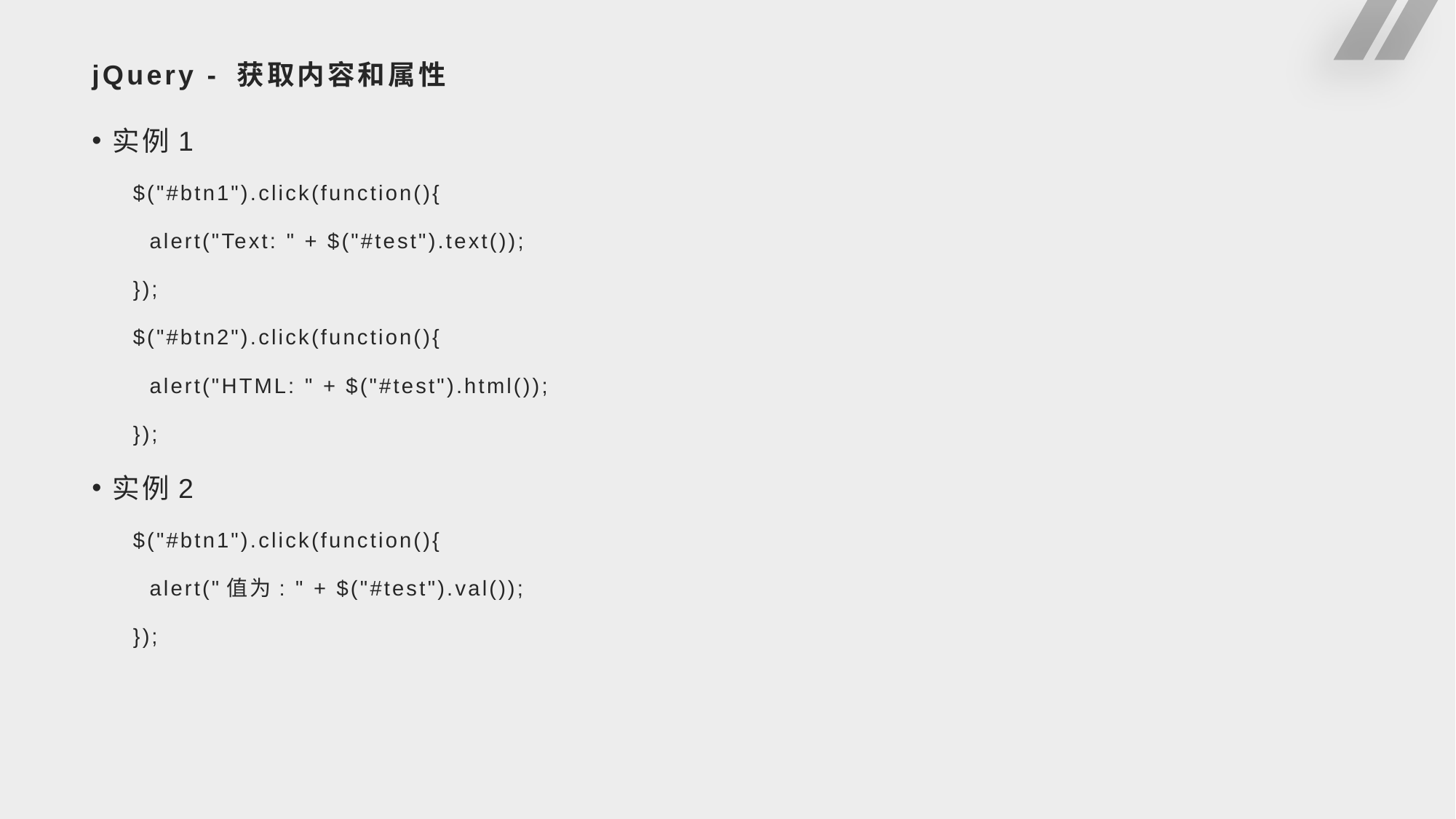

# jQuery - 获取内容和属性
实例1
$("#btn1").click(function(){
  alert("Text: " + $("#test").text());
});
$("#btn2").click(function(){
  alert("HTML: " + $("#test").html());
});
实例2
$("#btn1").click(function(){
  alert("值为: " + $("#test").val());
});